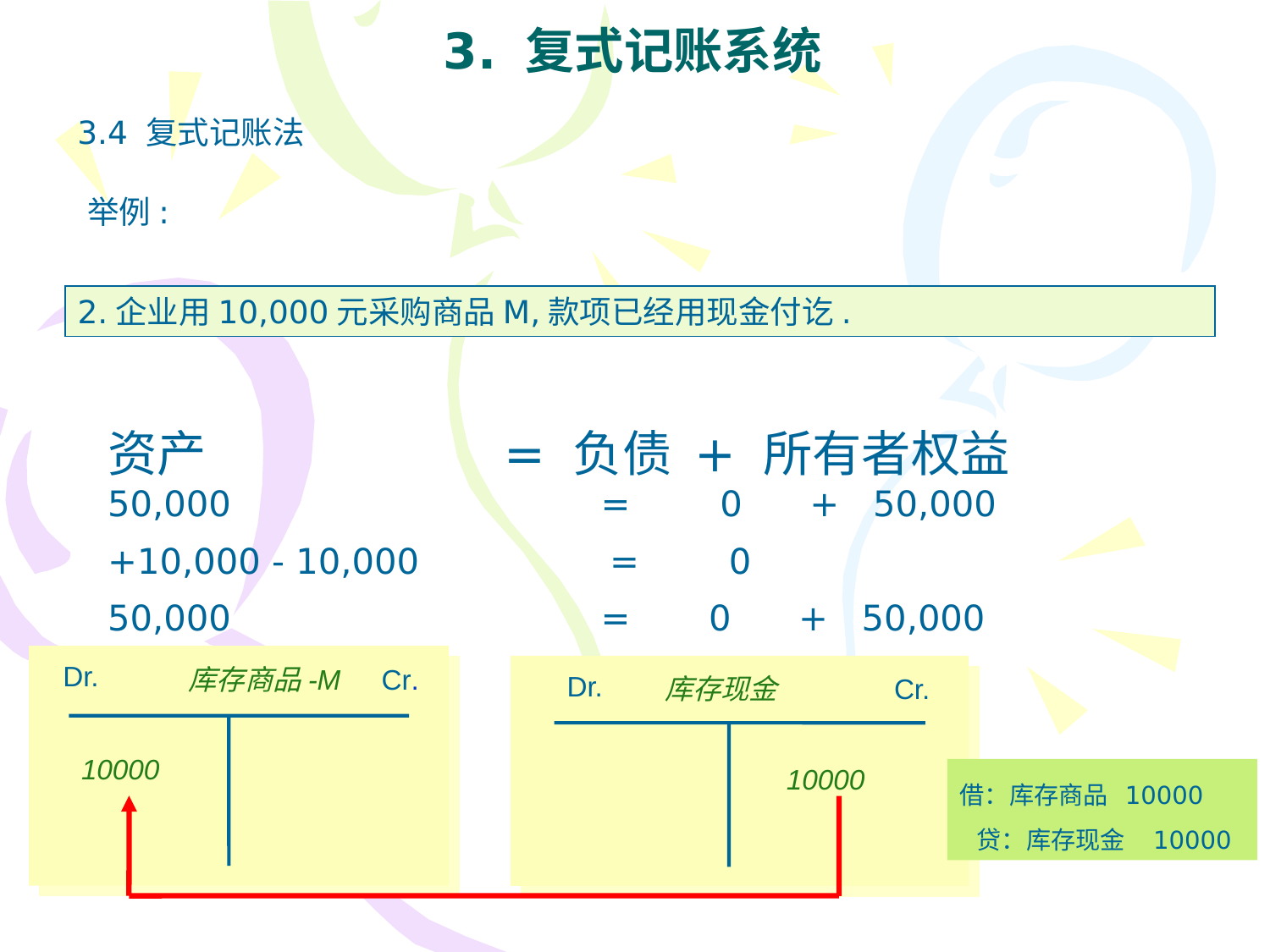

# 3. 复式记账系统
3.4 复式记账法
举例:
2.企业用10,000元采购商品M,款项已经用现金付讫.
资产                          = 负债 + 所有者权益
50,000                                 =        0      +   50,000
+10,000 - 10,000                 =        0
50,000                                 =       0      +   50,000

Dr.
库存商品-M
Cr.

Dr.
库存现金
Cr.

10000
10000
借：库存商品  10000
  贷：库存现金    10000

36